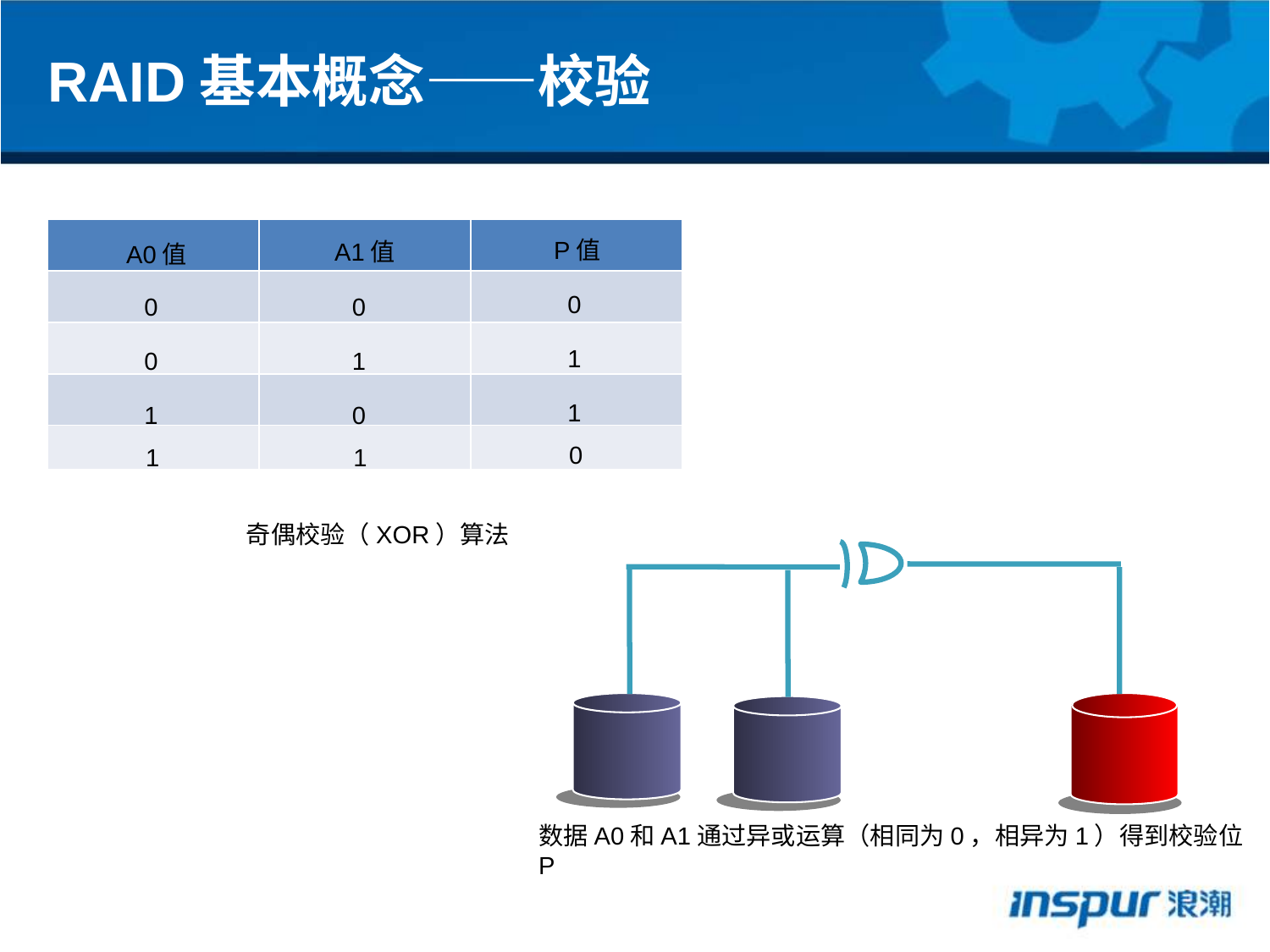

RAID基本概念——校验
|  |  |  |
| --- | --- | --- |
|  |  |  |
|  |  |  |
|  |  |  |
|  |  |  |
P值
A1值
A0值
0
0
0
1
0
1
1
1
0
0
1
1
奇偶校验（XOR）算法

数据A0和A1通过异或运算（相同为0，相异为1）得到校验位P